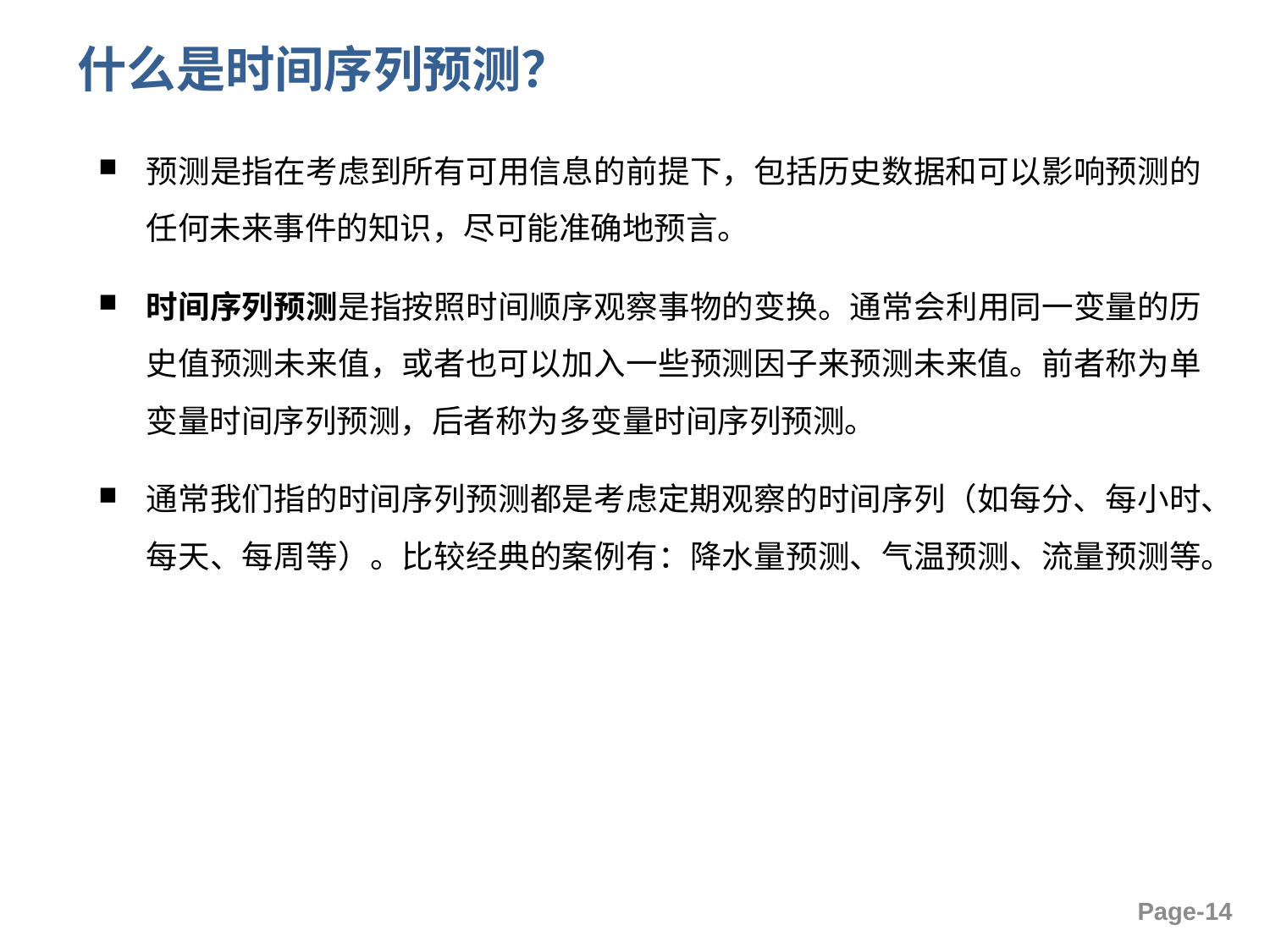

# 什么是时间序列预测？
预测是指在考虑到所有可用信息的前提下，包括历史数据和可以影响预测的任何未来事件的知识，尽可能准确地预言。
时间序列预测是指按照时间顺序观察事物的变换。通常会利用同一变量的历史值预测未来值，或者也可以加入一些预测因子来预测未来值。前者称为单变量时间序列预测，后者称为多变量时间序列预测。
通常我们指的时间序列预测都是考虑定期观察的时间序列（如每分、每小时、每天、每周等）。比较经典的案例有：降水量预测、气温预测、流量预测等。

Page-14